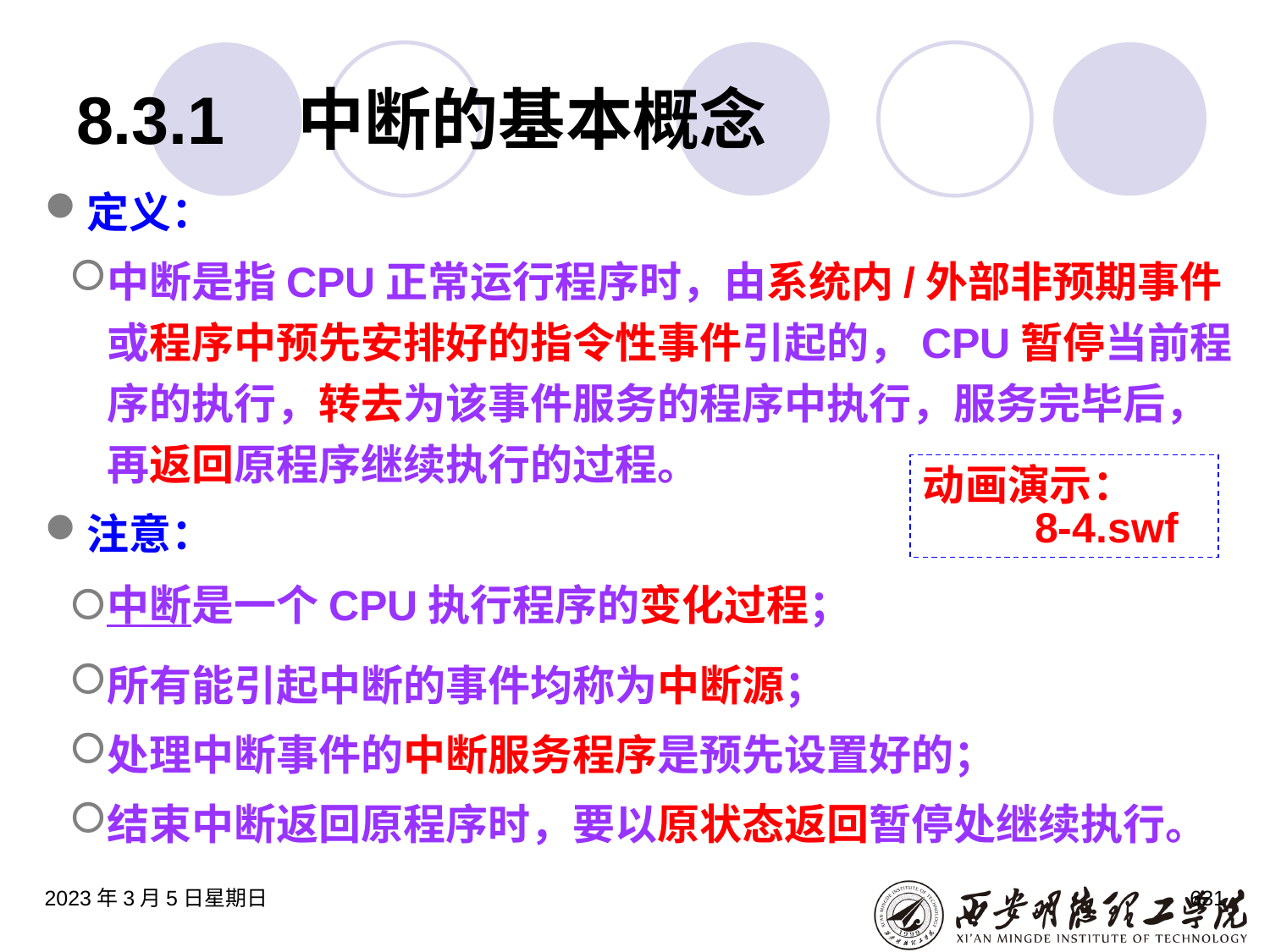

# 8.3.1   中断的基本概念
定义：
中断是指CPU正常运行程序时，由系统内/外部非预期事件或程序中预先安排好的指令性事件引起的，CPU暂停当前程序的执行，转去为该事件服务的程序中执行，服务完毕后，再返回原程序继续执行的过程。
注意：
中断是一个CPU执行程序的变化过程；
所有能引起中断的事件均称为中断源；
处理中断事件的中断服务程序是预先设置好的；
结束中断返回原程序时，要以原状态返回暂停处继续执行。
动画演示：
8-4.swf
2023年3月5日星期日
631